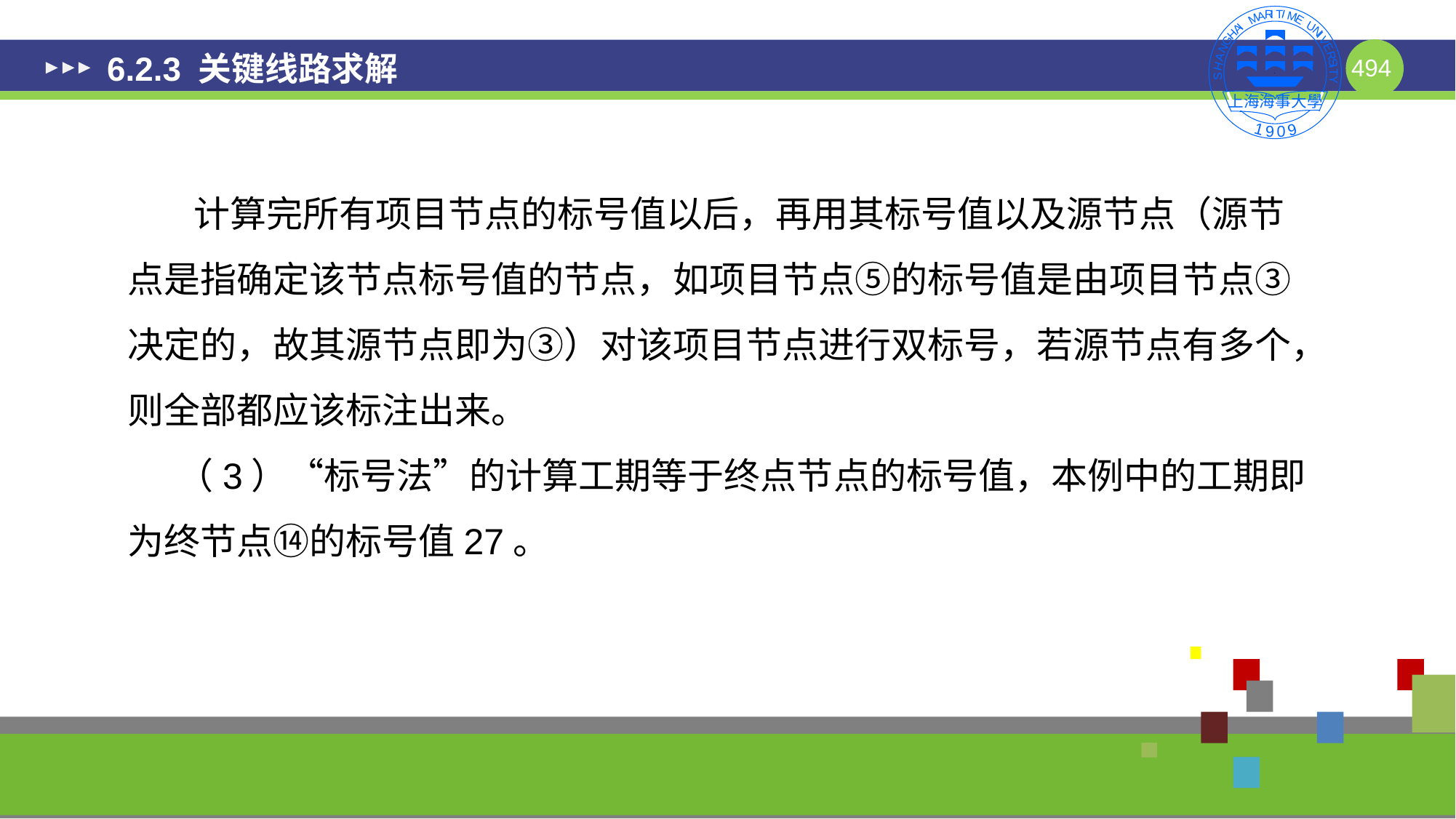

# 6.2.3 关键线路求解
       计算完所有项目节点的标号值以后，再用其标号值以及源节点（源节点是指确定该节点标号值的节点，如项目节点⑤的标号值是由项目节点③决定的，故其源节点即为③）对该项目节点进行双标号，若源节点有多个，则全部都应该标注出来。
     （3）“标号法”的计算工期等于终点节点的标号值，本例中的工期即为终节点⑭的标号值27。

494